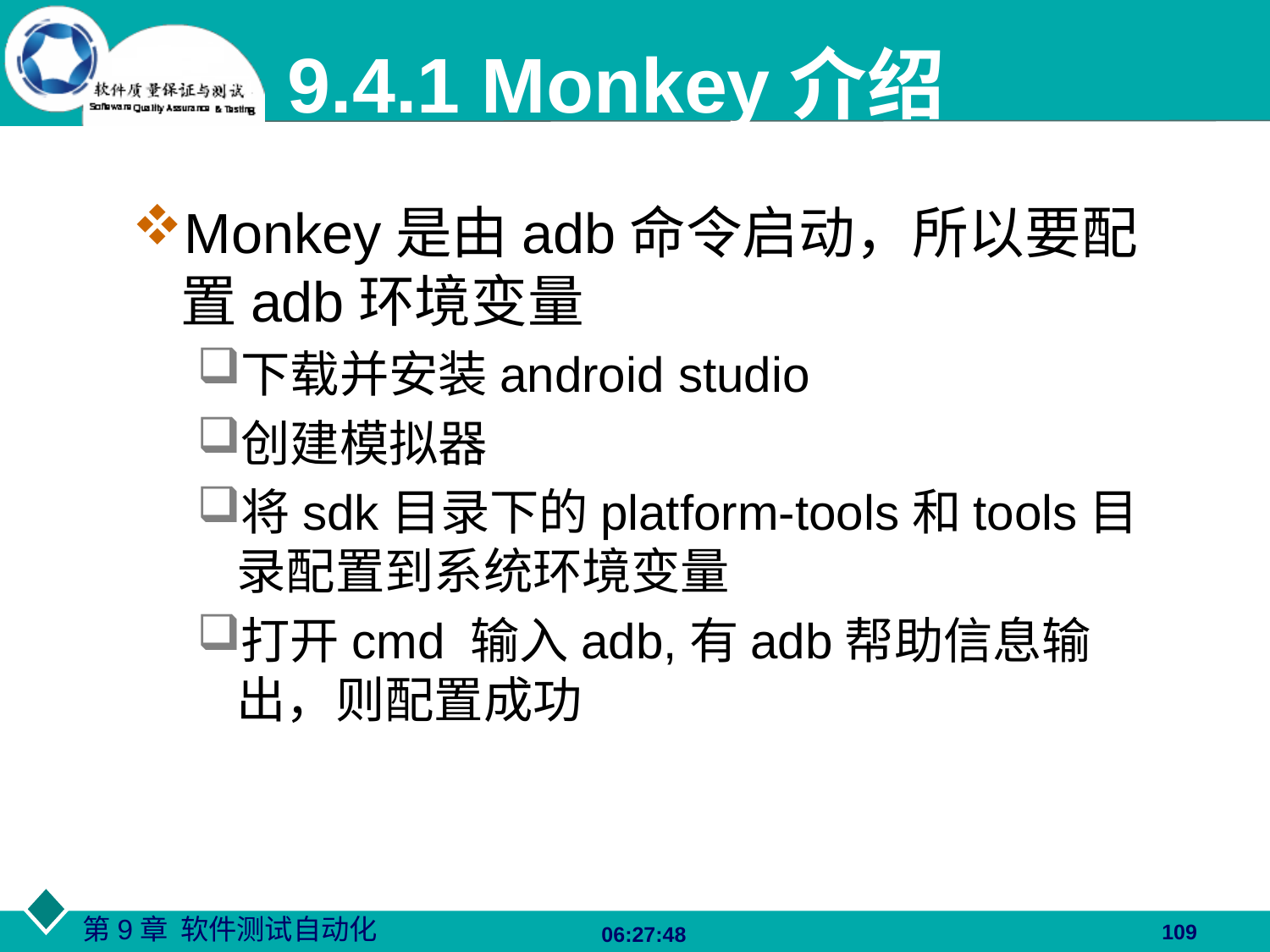

# 9.4.1 Monkey介绍
Monkey是由adb命令启动，所以要配置adb环境变量
下载并安装android studio
创建模拟器
将sdk目录下的platform-tools和tools目录配置到系统环境变量
打开cmd 输入adb,有adb帮助信息输出，则配置成功
109
06:27:48